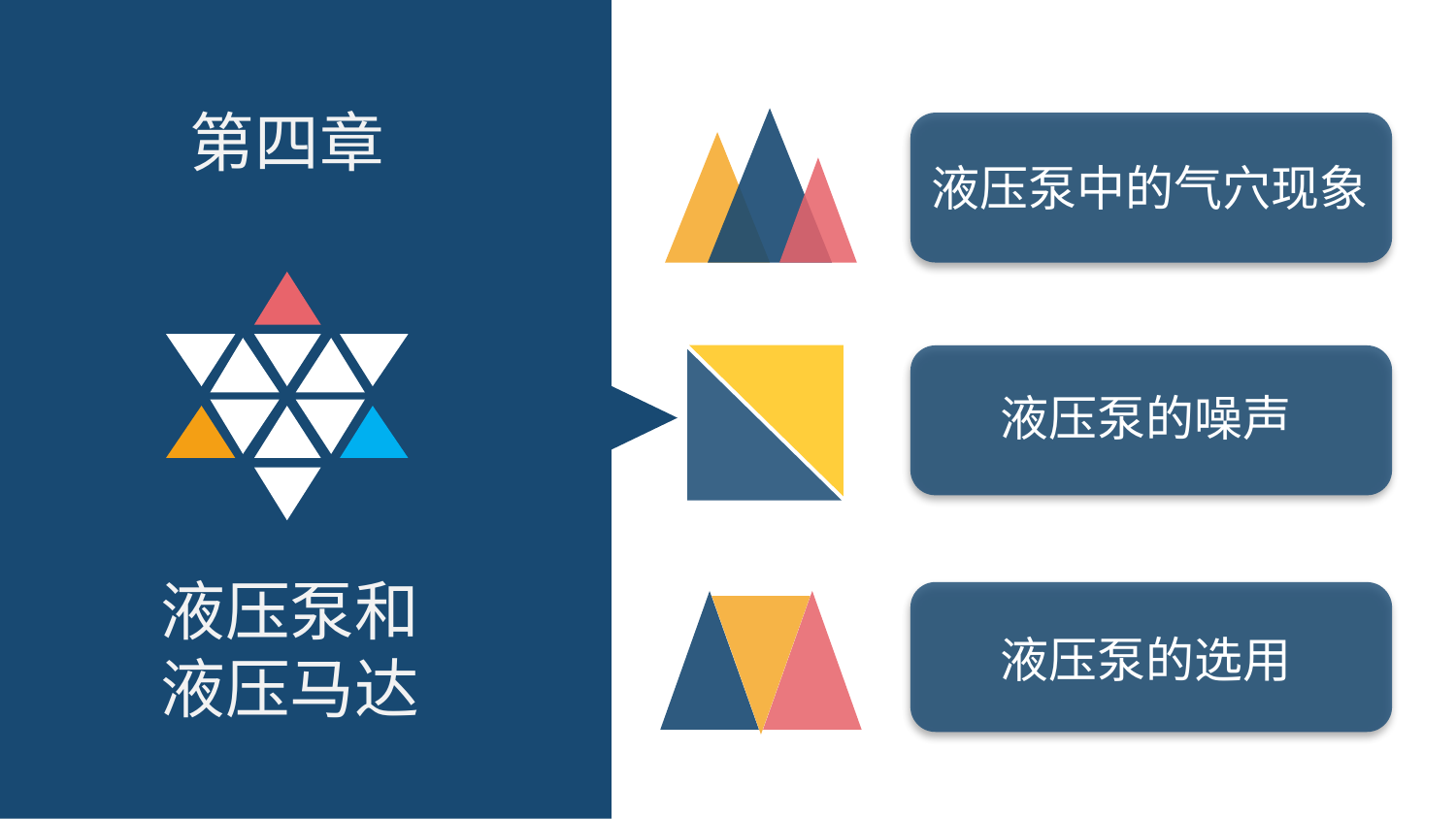

第四章
液压泵中的气穴现象
液压泵的噪声
液压泵和
液压马达
液压泵的选用